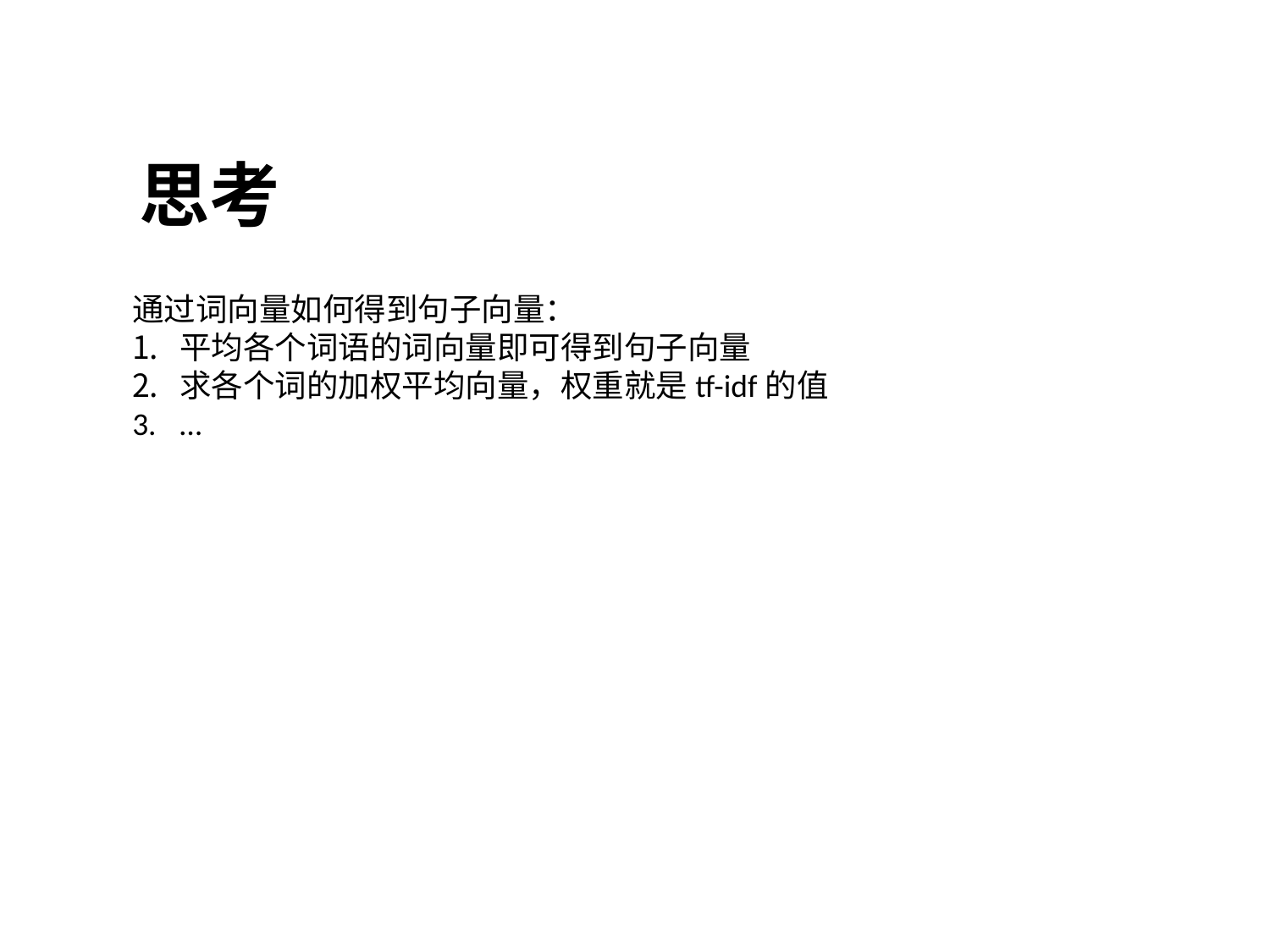

思考
通过词向量如何得到句子向量：
平均各个词语的词向量即可得到句子向量
求各个词的加权平均向量，权重就是tf-idf的值
…